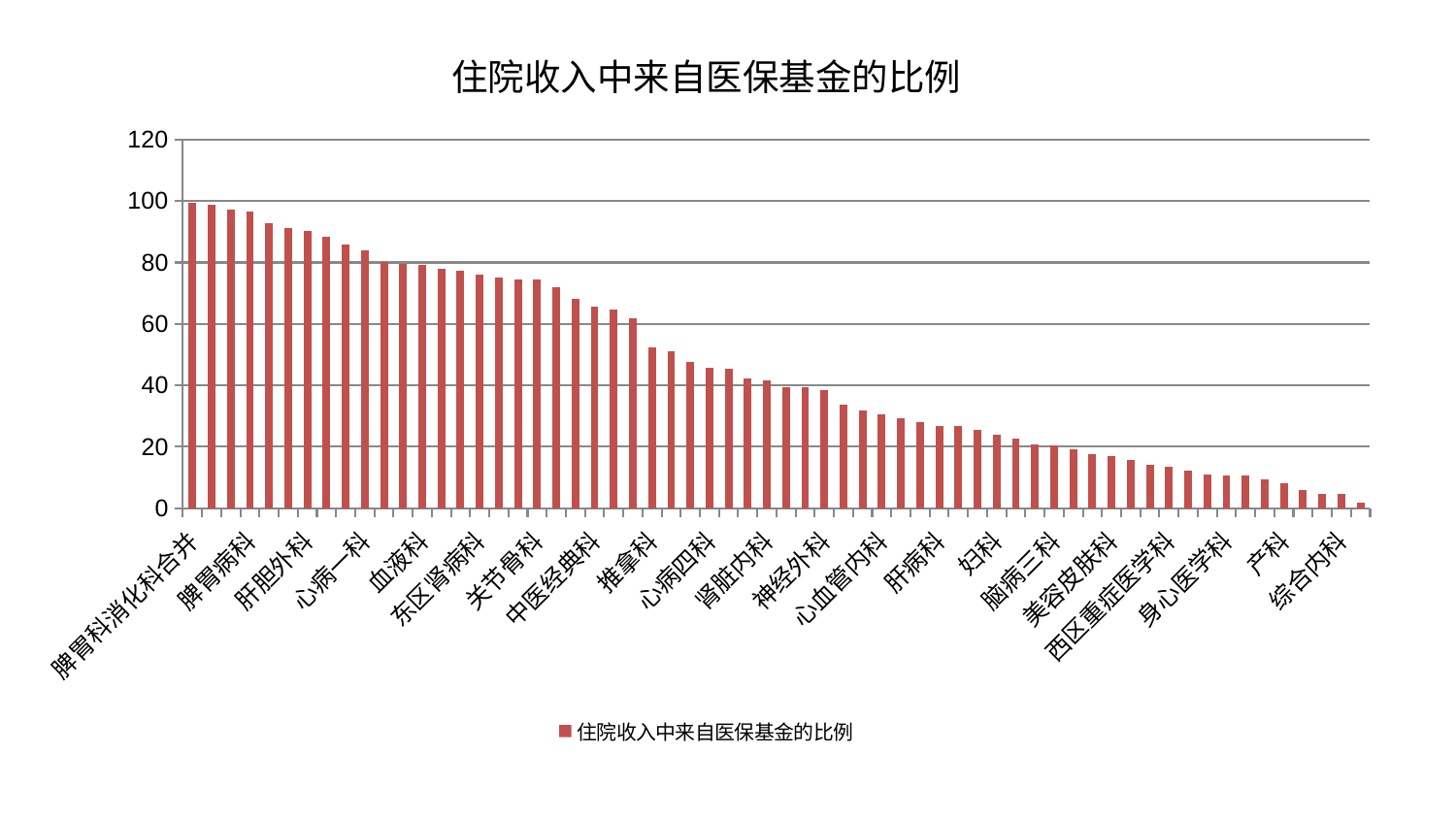

### Chart: 住院收入中来自医保基金的比例

| Category | 住院收入中来自医保基金的比例 |
|---|---|
| 脾胃科消化科合并 | 99.48277178937283 |
| 小儿骨科 | 98.69167641824275 |
| 重症医学科 | 97.23841362644079 |
| 脾胃病科 | 96.46224486889223 |
| 妇科妇二科合并 | 92.77773831804028 |
| 神经内科 | 91.1152433805313 |
| 肝胆外科 | 90.4118053500924 |
| 运动损伤骨科 | 88.48106928910413 |
| 口腔科 | 85.95378090220333 |
| 心病一科 | 83.91279419156581 |
| 肿瘤内科 | 80.11930999952597 |
| 微创骨科 | 79.67822483667723 |
| 血液科 | 79.14971186161148 |
| 脑病一科 | 77.94943418676152 |
| 眼科 | 77.20262120639522 |
| 东区肾病科 | 75.98472472456007 |
| 创伤骨科 | 75.10157698588311 |
| 泌尿外科 | 74.63118302644858 |
| 关节骨科 | 74.52169748555252 |
| 乳腺甲状腺外科 | 71.82805416783211 |
| 脊柱骨科 | 68.14099792871751 |
| 中医经典科 | 65.74687377584085 |
| 脑病二科 | 64.69827443268747 |
| 心病二科 | 61.93552241705886 |
| 推拿科 | 52.24981139371838 |
| 消化内科 | 51.007435882766885 |
| 男科 | 47.69135004099889 |
| 心病四科 | 45.60425837749516 |
| 医院 | 45.53289850219207 |
| 皮肤科 | 42.179781780018 |
| 肾脏内科 | 41.761021642757925 |
| 风湿病科 | 39.49436955533925 |
| 心病三科 | 39.453349601652896 |
| 神经外科 | 38.57610214904212 |
| 儿科 | 33.59840947453845 |
| 内分泌科 | 31.68984321752888 |
| 心血管内科 | 30.618959553650438 |
| 小儿推拿科 | 29.42960110820416 |
| 周围血管科 | 27.911185493734635 |
| 肝病科 | 26.784169876414655 |
| 老年医学科 | 26.725450489815806 |
| 肾病科 | 25.569708311961413 |
| 妇科 | 24.062294495215486 |
| 妇二科 | 22.725366205819263 |
| 针灸科 | 20.658926838918347 |
| 脑病三科 | 20.61803611307138 |
| 耳鼻喉科 | 19.213774057310484 |
| 中医外治中心 | 17.624506116898587 |
| 美容皮肤科 | 16.990789167280184 |
| 普通外科 | 15.736720614471245 |
| 东区重症医学科 | 14.199853528791317 |
| 西区重症医学科 | 13.473615987650224 |
| 治未病中心 | 12.206633570700799 |
| 康复科 | 11.095369317061277 |
| 身心医学科 | 10.723370527684084 |
| 骨科 | 10.64245682262277 |
| 显微骨科 | 9.362178375328845 |
| 产科 | 8.084088707507963 |
| 胸外科 | 5.9123468441471205 |
| 呼吸内科 | 4.651919211681843 |
| 综合内科 | 4.614949314702854 |
| 肛肠科 | 1.9226240105899794 |
115